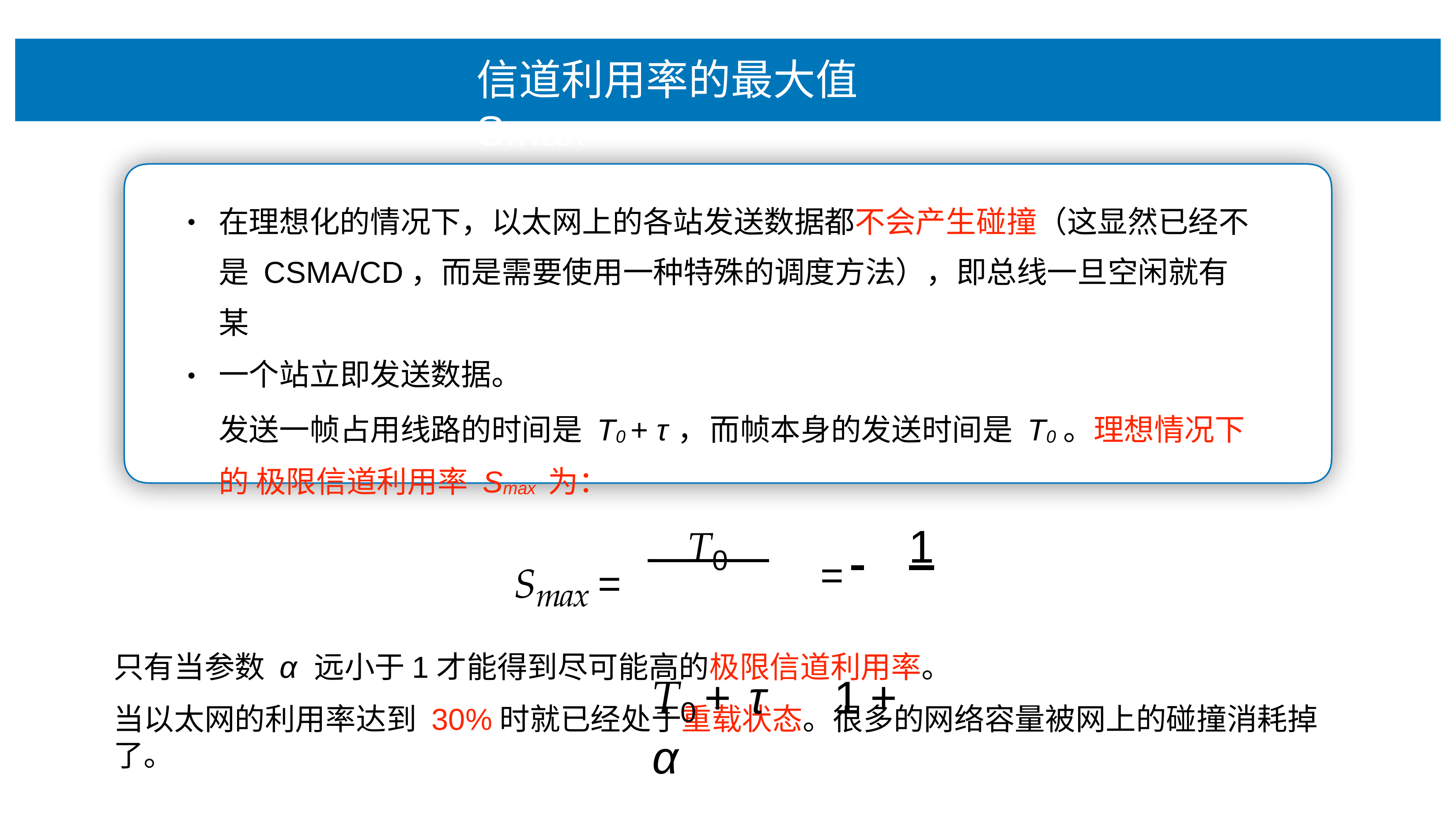

# 信道利⽤率的最⼤值 Smax

在理想化的情况下，以太⽹上的各站发送数据都不会产⽣碰撞（这显然已经不 是 CSMA/CD，⽽是需要使⽤⼀种特殊的调度⽅法），即总线⼀旦空闲就有某
⼀个站⽴即发送数据。
发送⼀帧占⽤线路的时间是 T0 + τ，⽽帧本身的发送时间是 T0。理想情况下的 极限信道利⽤率 Smax 为：
•
•
T0	= 	1
T0 + τ	1 + α
Smax =

只有当参数 α 远⼩于1才能得到尽可能⾼的极限信道利⽤率。
当以太⽹的利⽤率达到 30%时就已经处于重载状态。很多的⽹络容量被⽹上的碰撞消耗掉了。